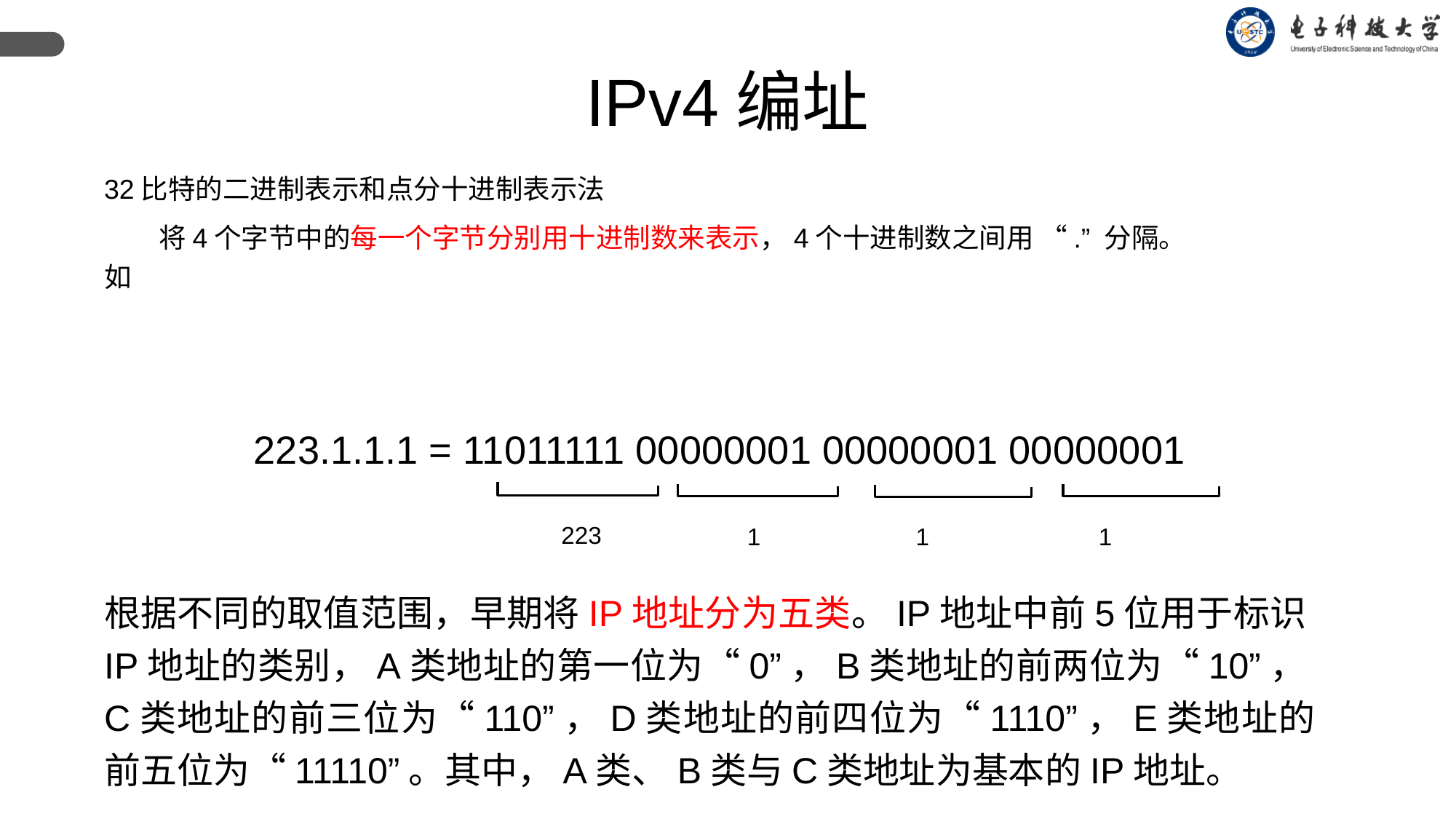

IPv4编址
32比特的二进制表示和点分十进制表示法
将4个字节中的每一个字节分别用十进制数来表示，4个十进制数之间用 “.” 分隔。
如
223.1.1.1 = 11011111 00000001 00000001 00000001

223
1
1
1
根据不同的取值范围，早期将IP地址分为五类。IP地址中前5位用于标识IP地址的类别，A类地址的第一位为“0”，B类地址的前两位为“10”，C类地址的前三位为“110”，D类地址的前四位为“1110”，E类地址的前五位为“11110”。其中，A类、B类与C类地址为基本的IP地址。